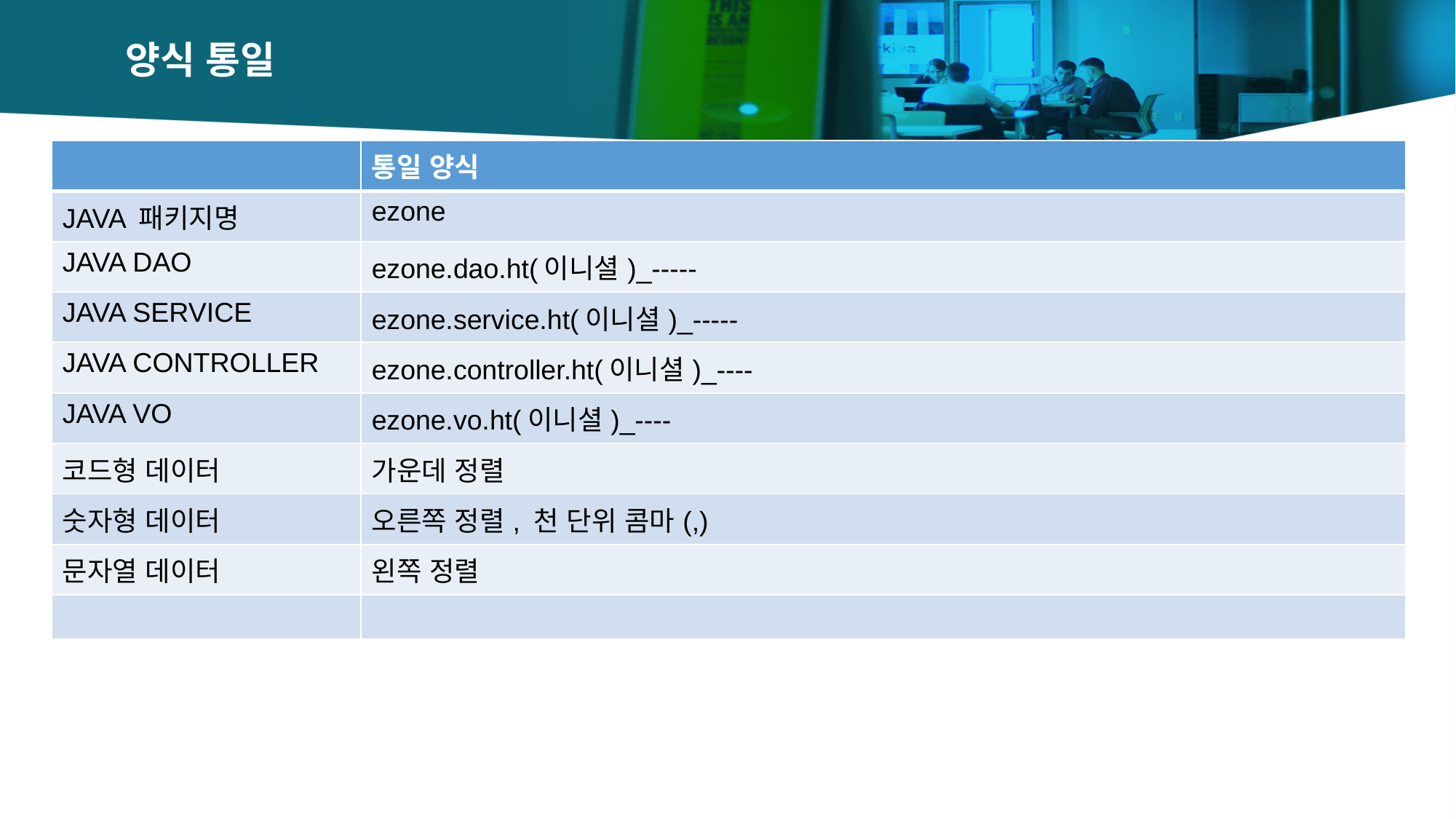

# 양식 통일
|  | 통일 양식 |
| --- | --- |
| JAVA 패키지명 | ezone |
| JAVA DAO | ezone.dao.ht(이니셜)\_----- |
| JAVA SERVICE | ezone.service.ht(이니셜)\_----- |
| JAVA CONTROLLER | ezone.controller.ht(이니셜)\_---- |
| JAVA VO | ezone.vo.ht(이니셜)\_---- |
| 코드형 데이터 | 가운데 정렬 |
| 숫자형 데이터 | 오른쪽 정렬, 천 단위 콤마(,) |
| 문자열 데이터 | 왼쪽 정렬 |
|  |  |